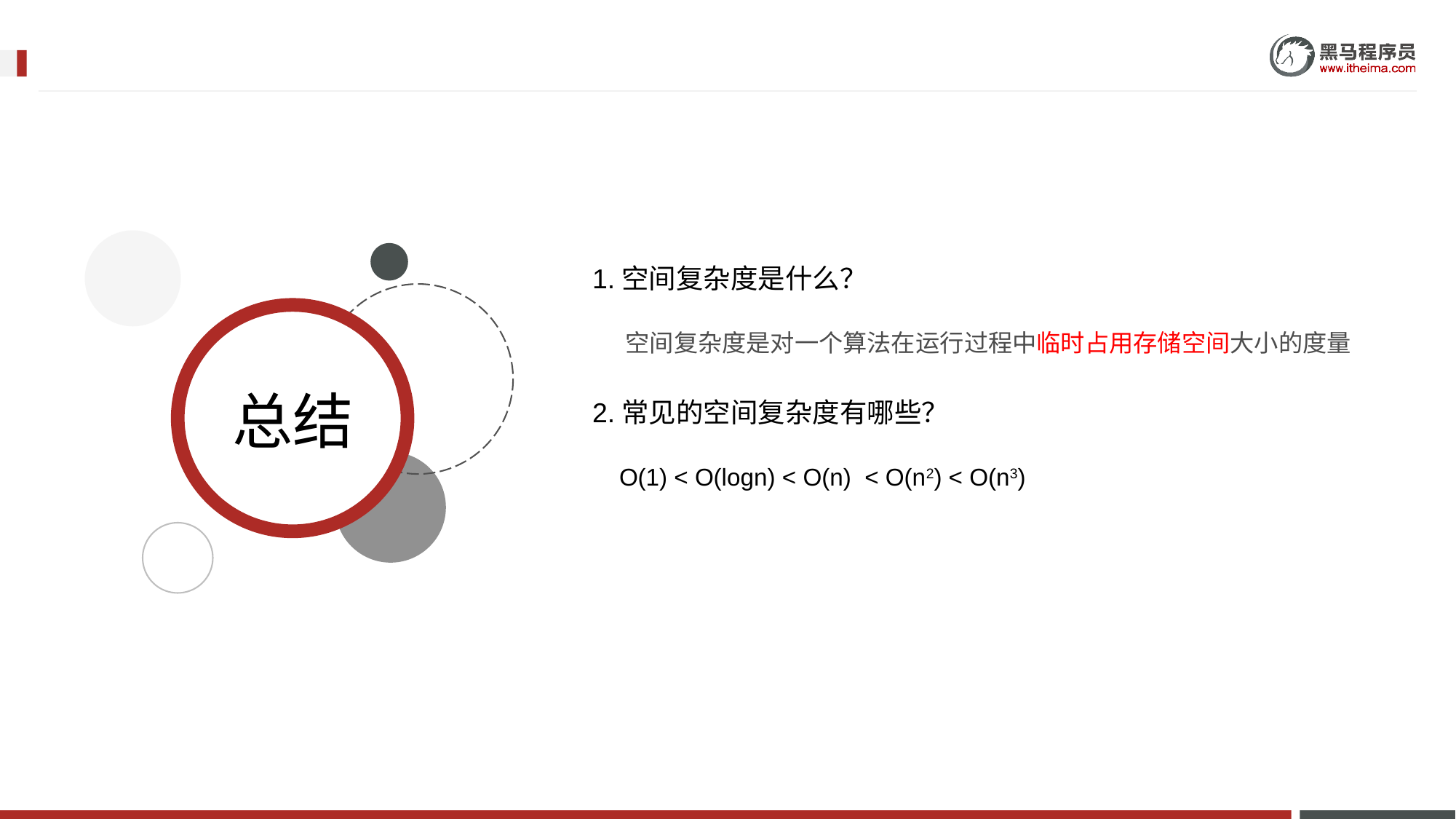

1.空间复杂度是什么？
     空间复杂度是对一个算法在运行过程中临时占用存储空间大小的度量
2.常见的空间复杂度有哪些？
    O(1) < O(logn) < O(n)  < O(n2) < O(n3)